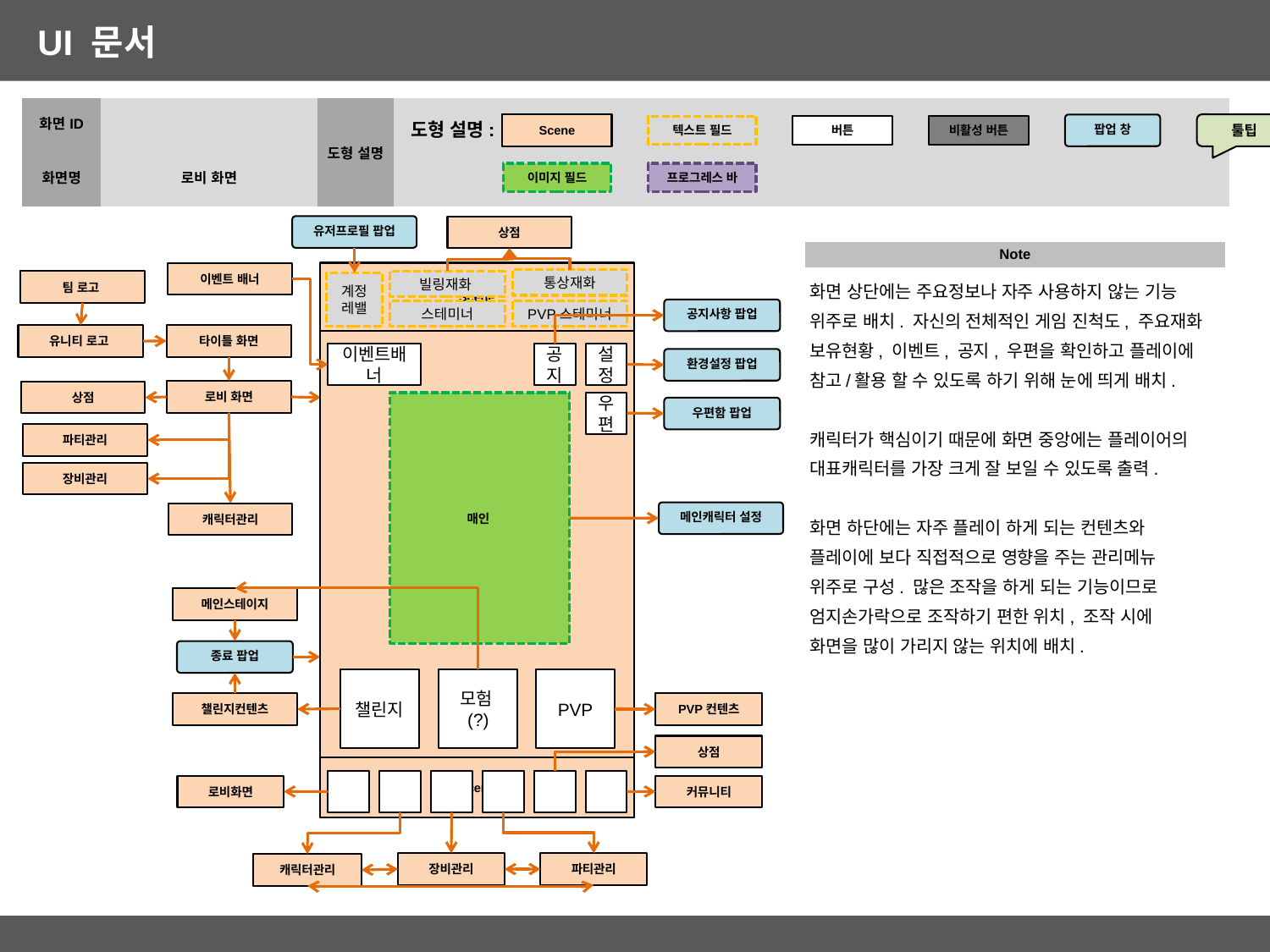

| 화면ID |  | 도형 설명 |  |
| --- | --- | --- | --- |
| 화면명 | 로비 화면 |  |  |
도형 설명:
Scene
툴팁
팝업 창
비활성 버튼
텍스트 필드
버튼
이미지 필드
프로그레스 바
유저프로필 팝업
상점
| Note |
| --- |
| 화면 상단에는 주요정보나 자주 사용하지 않는 기능 위주로 배치. 자신의 전체적인 게임 진척도, 주요재화 보유현황, 이벤트, 공지, 우편을 확인하고 플레이에 참고/활용 할 수 있도록 하기 위해 눈에 띄게 배치. 캐릭터가 핵심이기 때문에 화면 중앙에는 플레이어의 대표캐릭터를 가장 크게 잘 보일 수 있도록 출력. 화면 하단에는 자주 플레이 하게 되는 컨텐츠와 플레이에 보다 직접적으로 영향을 주는 관리메뉴 위주로 구성. 많은 조작을 하게 되는 기능이므로 엄지손가락으로 조작하기 편한 위치, 조작 시에 화면을 많이 가리지 않는 위치에 배치. |
이벤트 배너
Scene
Scene
통상재화
빌링재화
계정레밸
PVP스테미너
스테미너
이벤트배너
공지
설정
매인
우편
챌린지
모험(?)
PVP
Scene

팀 로고
공지사항 팝업
타이틀 화면
유니티 로고
환경설정 팝업
로비 화면
상점
우편함 팝업
파티관리
장비관리
메인캐릭터 설정
캐릭터관리
메인스테이지
종료 팝업
챌린지컨텐츠
PVP컨텐츠
상점
로비화면
커뮤니티
장비관리
파티관리
캐릭터관리